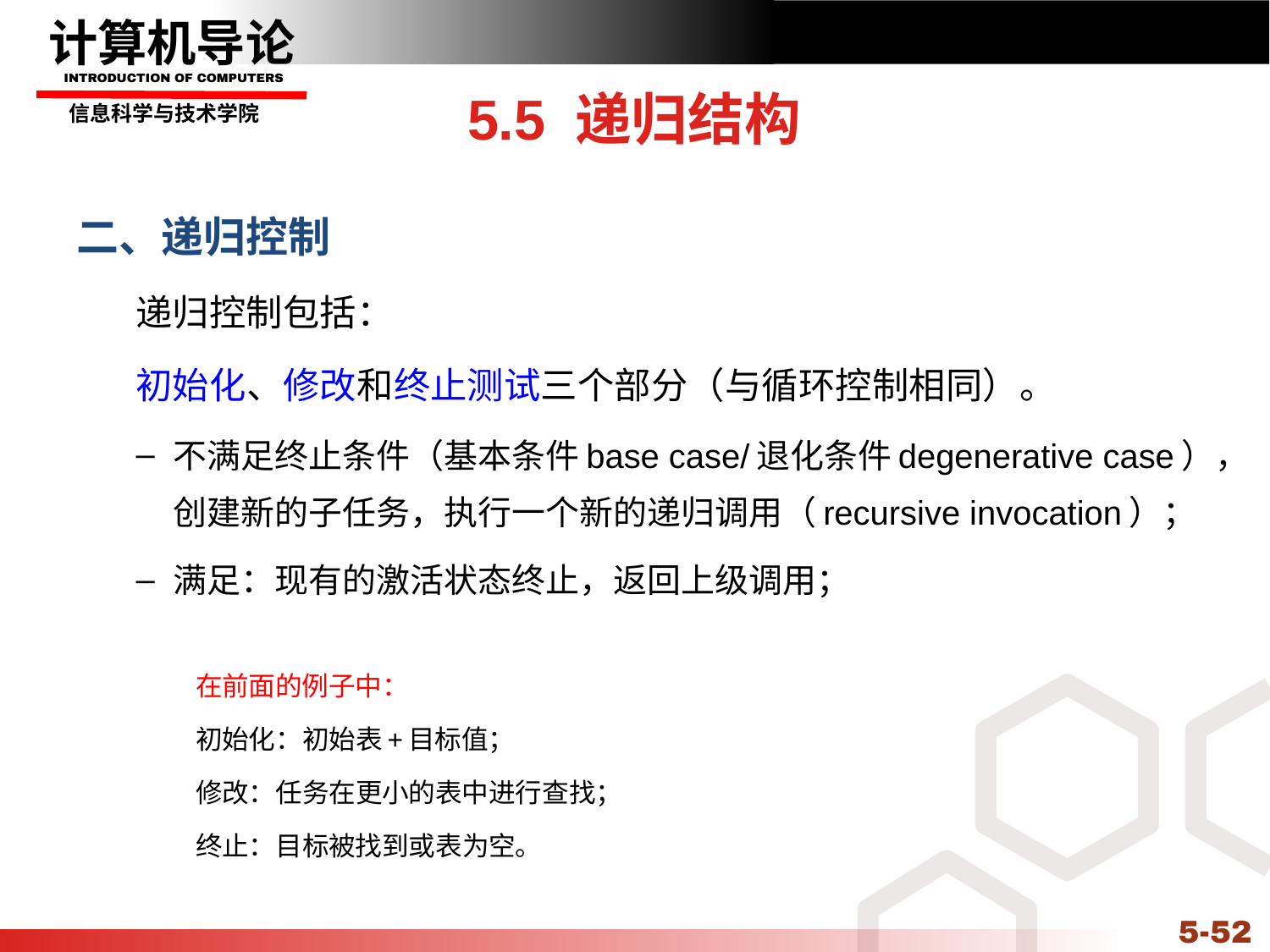

# 5.5 递归结构
二、递归控制
递归控制包括：
初始化、修改和终止测试三个部分（与循环控制相同）。
不满足终止条件（基本条件base case/退化条件degenerative case），创建新的子任务，执行一个新的递归调用（recursive invocation）；
满足：现有的激活状态终止，返回上级调用；

在前面的例子中：
初始化：初始表+目标值；
修改：任务在更小的表中进行查找；
终止：目标被找到或表为空。
5-52